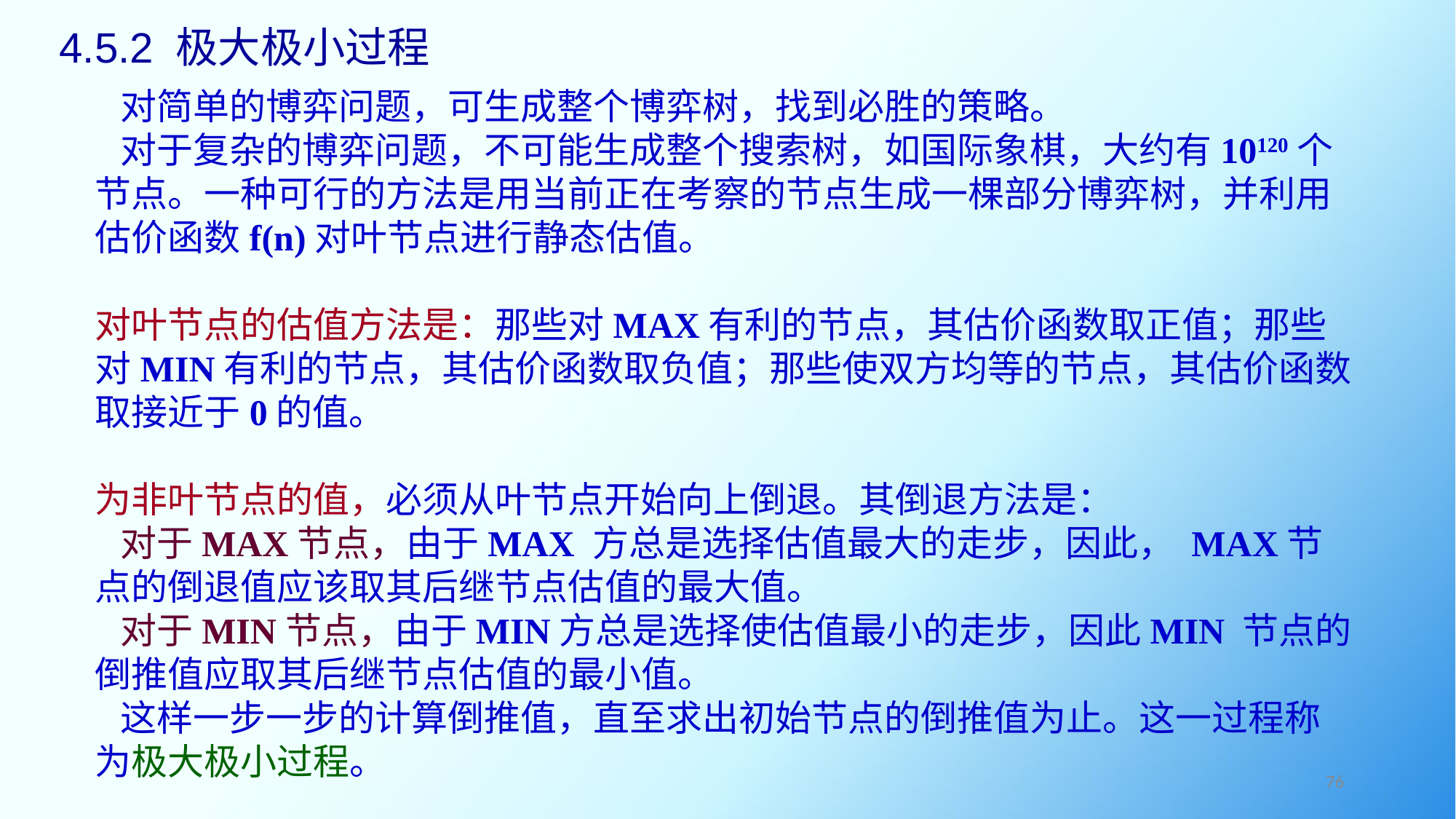

4.5.2 极大极小过程
  对简单的博弈问题，可生成整个博弈树，找到必胜的策略。
  对于复杂的博弈问题，不可能生成整个搜索树，如国际象棋，大约有10120个节点。一种可行的方法是用当前正在考察的节点生成一棵部分博弈树，并利用估价函数f(n)对叶节点进行静态估值。

对叶节点的估值方法是：那些对MAX有利的节点，其估价函数取正值；那些对MIN有利的节点，其估价函数取负值；那些使双方均等的节点，其估价函数取接近于0的值。

为非叶节点的值，必须从叶节点开始向上倒退。其倒退方法是：
  对于MAX节点，由于MAX 方总是选择估值最大的走步，因此， MAX节点的倒退值应该取其后继节点估值的最大值。
  对于MIN节点，由于MIN方总是选择使估值最小的走步，因此MIN 节点的倒推值应取其后继节点估值的最小值。
  这样一步一步的计算倒推值，直至求出初始节点的倒推值为止。这一过程称为极大极小过程。
76